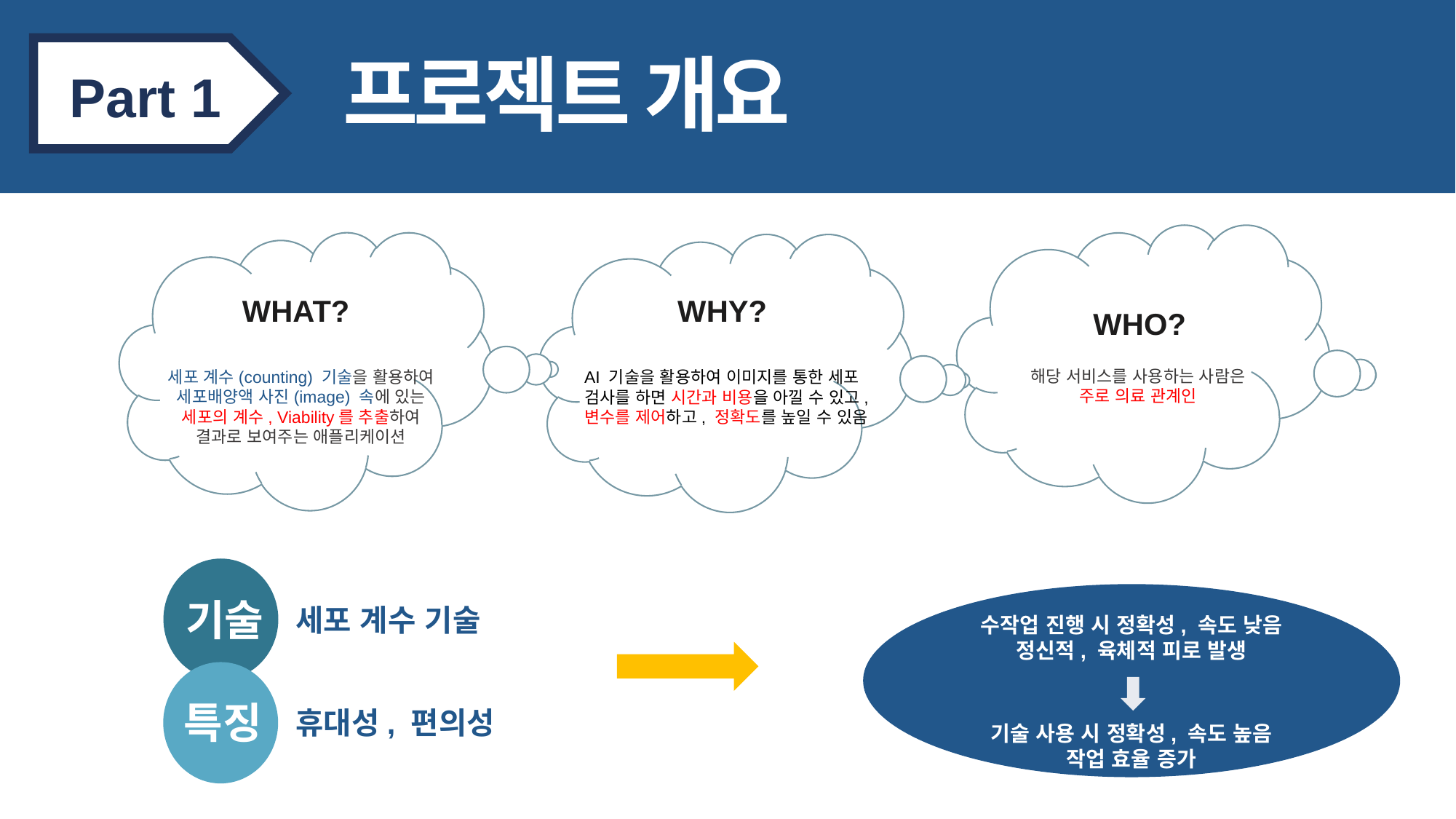

Part 1
프로젝트 개요

WHAT?
WHY?
WHO?
해당 서비스를 사용하는 사람은
주로 의료 관계인
세포 계수(counting) 기술을 활용하여
세포배양액 사진(image) 속에 있는
세포의 계수, Viability를 추출하여
결과로 보여주는 애플리케이션
AI 기술을 활용하여 이미지를 통한 세포 검사를 하면 시간과 비용을 아낄 수 있고, 변수를 제어하고, 정확도를 높일 수 있음

수작업 진행 시 정확성, 속도 낮음
정신적, 육체적 피로 발생

기술 사용 시 정확성, 속도 높음
작업 효율 증가

기술
세포 계수 기술

특징
휴대성, 편의성